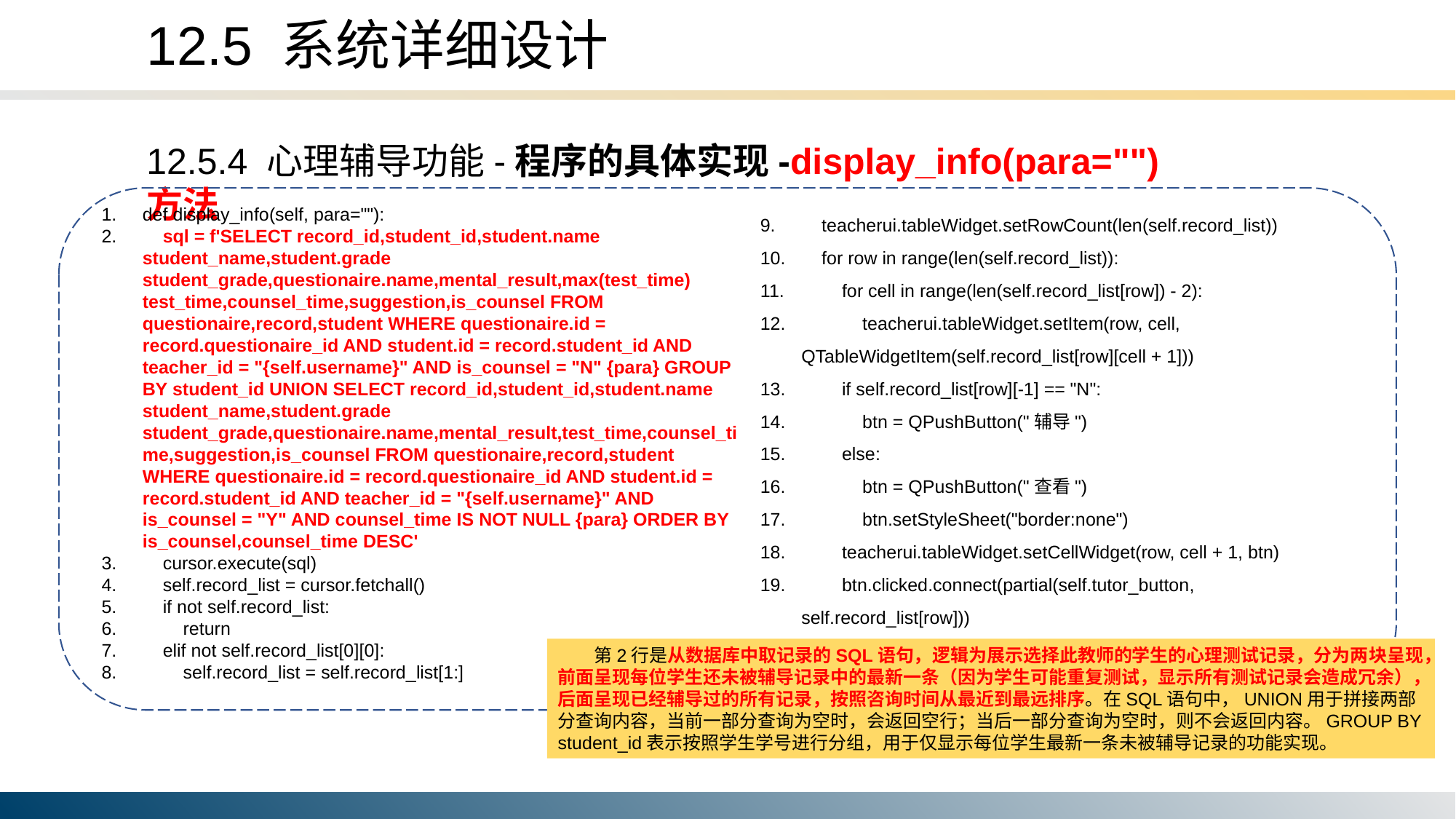

12.5 系统详细设计
12.5.4 心理辅导功能-程序的具体实现-display_info(para="")方法

def display_info(self, para=""):
    sql = f'SELECT record_id,student_id,student.name student_name,student.grade student_grade,questionaire.name,mental_result,max(test_time) test_time,counsel_time,suggestion,is_counsel FROM questionaire,record,student WHERE questionaire.id = record.questionaire_id AND student.id = record.student_id AND teacher_id = "{self.username}" AND is_counsel = "N" {para} GROUP BY student_id UNION SELECT record_id,student_id,student.name student_name,student.grade student_grade,questionaire.name,mental_result,test_time,counsel_time,suggestion,is_counsel FROM questionaire,record,student WHERE questionaire.id = record.questionaire_id AND student.id = record.student_id AND teacher_id = "{self.username}" AND is_counsel = "Y" AND counsel_time IS NOT NULL {para} ORDER BY is_counsel,counsel_time DESC'
    cursor.execute(sql)
    self.record_list = cursor.fetchall()
    if not self.record_list:
        return
    elif not self.record_list[0][0]:
        self.record_list = self.record_list[1:]
    teacherui.tableWidget.setRowCount(len(self.record_list))
    for row in range(len(self.record_list)):
        for cell in range(len(self.record_list[row]) - 2):
            teacherui.tableWidget.setItem(row, cell, QTableWidgetItem(self.record_list[row][cell + 1]))
        if self.record_list[row][-1] == "N":
            btn = QPushButton("辅导")
        else:
            btn = QPushButton("查看")
            btn.setStyleSheet("border:none")
        teacherui.tableWidget.setCellWidget(row, cell + 1, btn)
        btn.clicked.connect(partial(self.tutor_button, self.record_list[row]))
第2行是从数据库中取记录的SQL语句，逻辑为展示选择此教师的学生的心理测试记录，分为两块呈现，前面呈现每位学生还未被辅导记录中的最新一条（因为学生可能重复测试，显示所有测试记录会造成冗余），后面呈现已经辅导过的所有记录，按照咨询时间从最近到最远排序。在SQL语句中，UNION用于拼接两部分查询内容，当前一部分查询为空时，会返回空行；当后一部分查询为空时，则不会返回内容。GROUP BY student_id表示按照学生学号进行分组，用于仅显示每位学生最新一条未被辅导记录的功能实现。